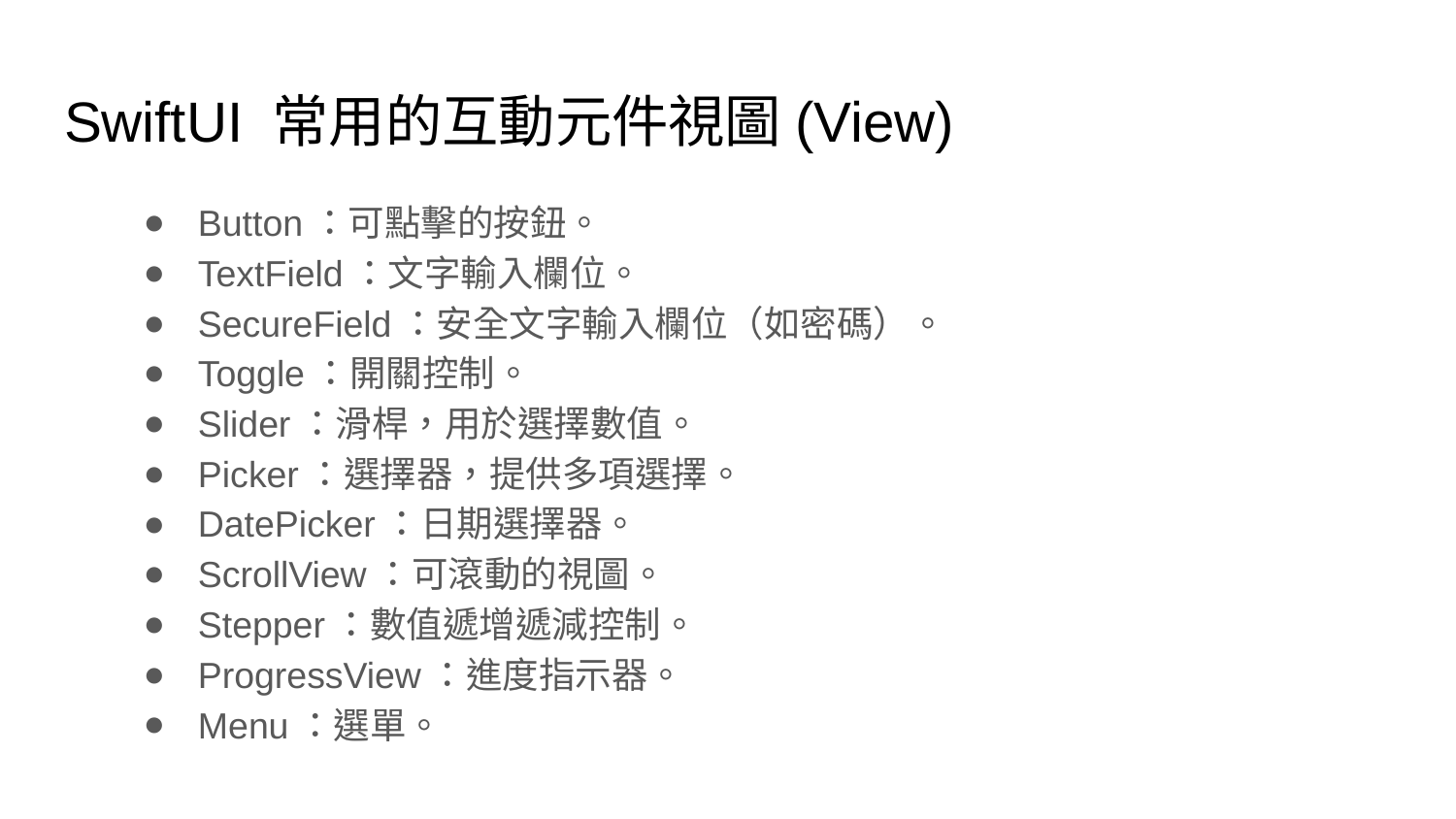

# SwiftUI 常用的互動元件視圖(View)
Button：可點擊的按鈕。
TextField：文字輸入欄位。
SecureField：安全文字輸入欄位（如密碼）。
Toggle：開關控制。
Slider：滑桿，用於選擇數值。
Picker：選擇器，提供多項選擇。
DatePicker：日期選擇器。
ScrollView：可滾動的視圖。
Stepper：數值遞增遞減控制。
ProgressView：進度指示器。
Menu：選單。